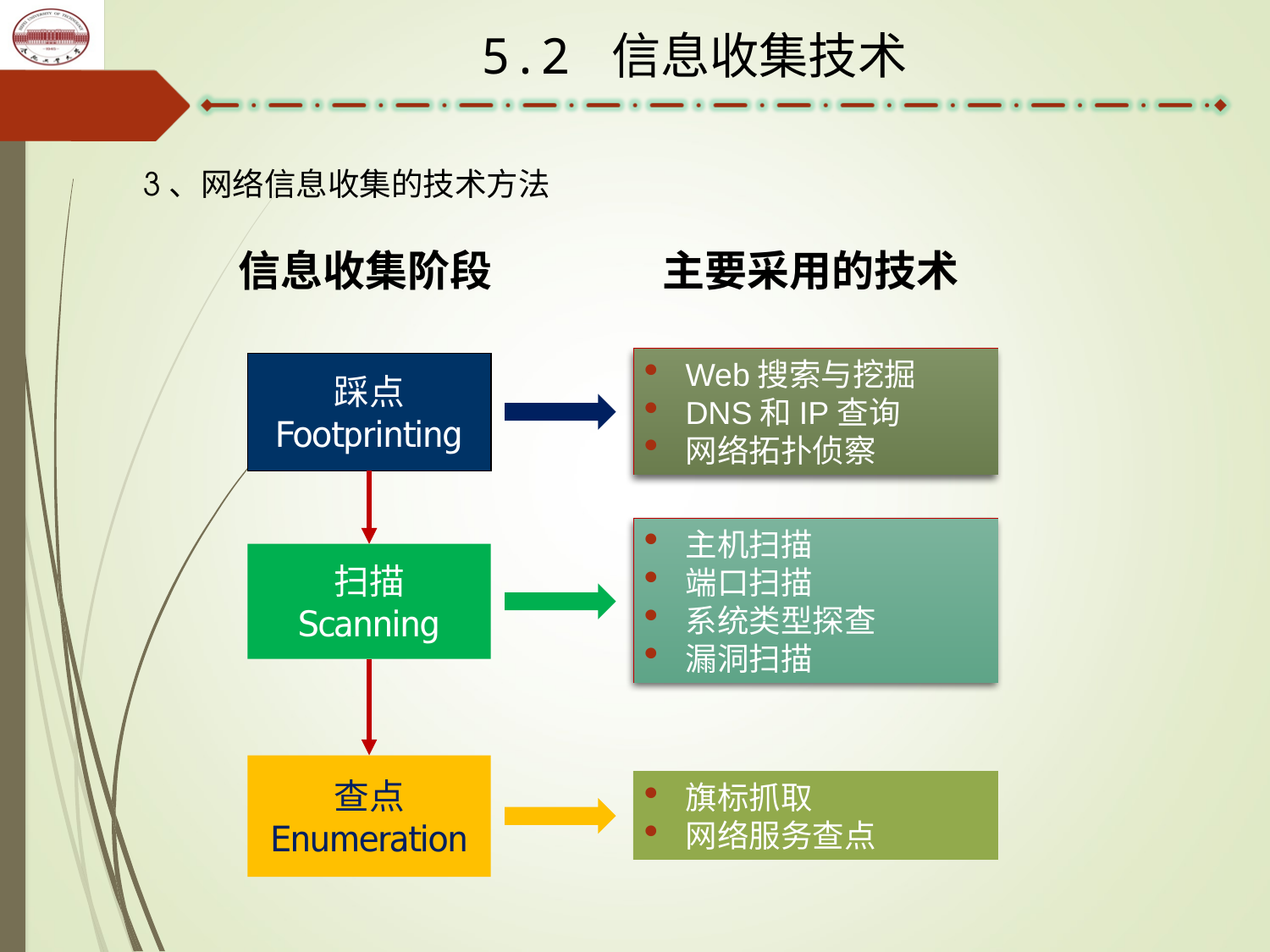

5.2 信息收集技术
3、网络信息收集的技术方法
信息收集阶段
主要采用的技术
Web搜索与挖掘
DNS和IP查询
网络拓扑侦察
踩点
Footprinting

主机扫描
端口扫描
系统类型探查
漏洞扫描
扫描
Scanning

查点
Enumeration
旗标抓取
网络服务查点